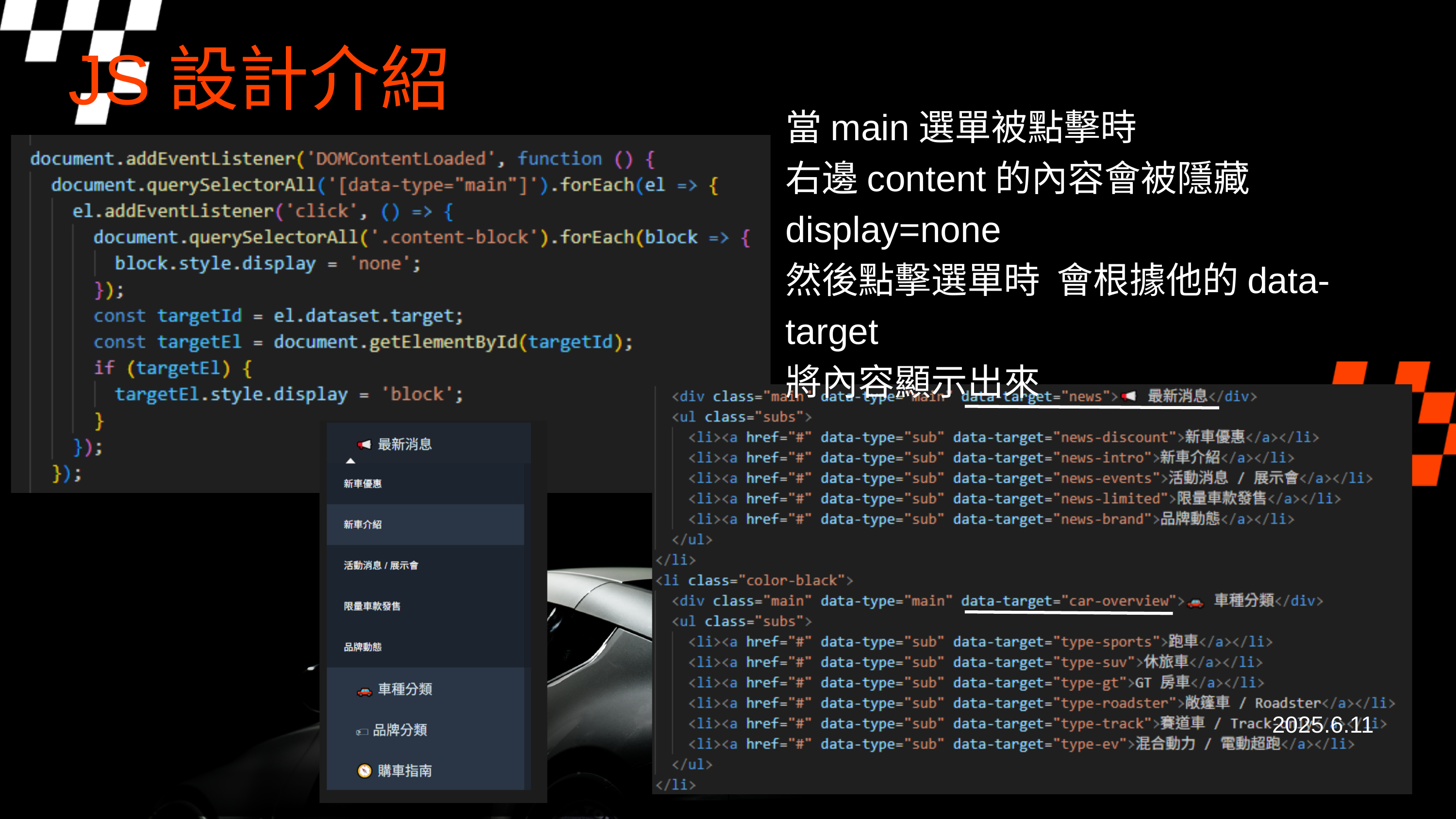

JS設計介紹
當main選單被點擊時
右邊content的內容會被隱藏
display=none
然後點擊選單時  會根據他的data-target
將內容顯示出來

2025.6.11